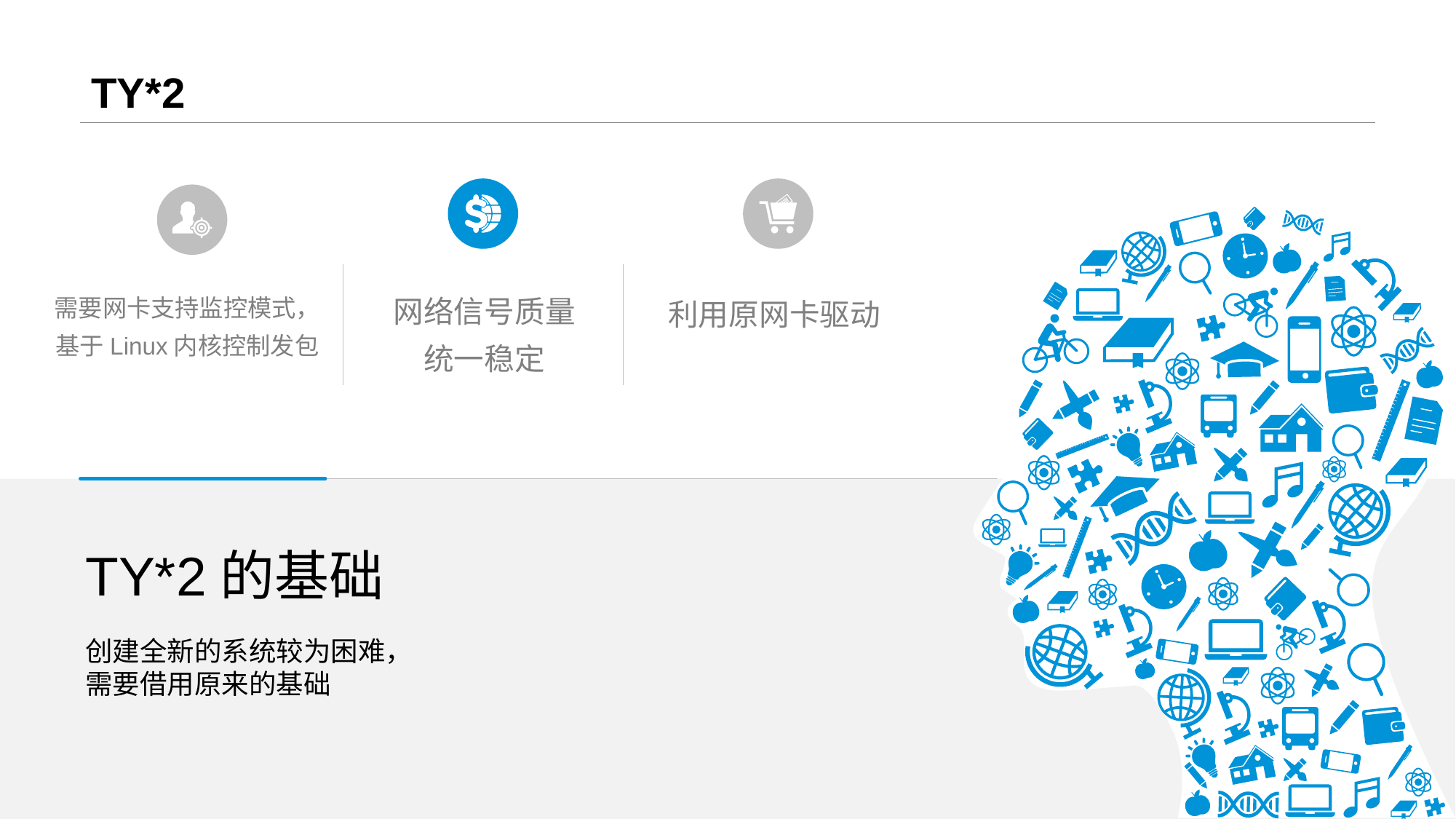

# TY*2

网络信号质量
统一稳定

利用原网卡驱动

需要网卡支持监控模式，基于Linux内核控制发包

TY*2的基础
创建全新的系统较为困难，
需要借用原来的基础
www.islide.cc
24